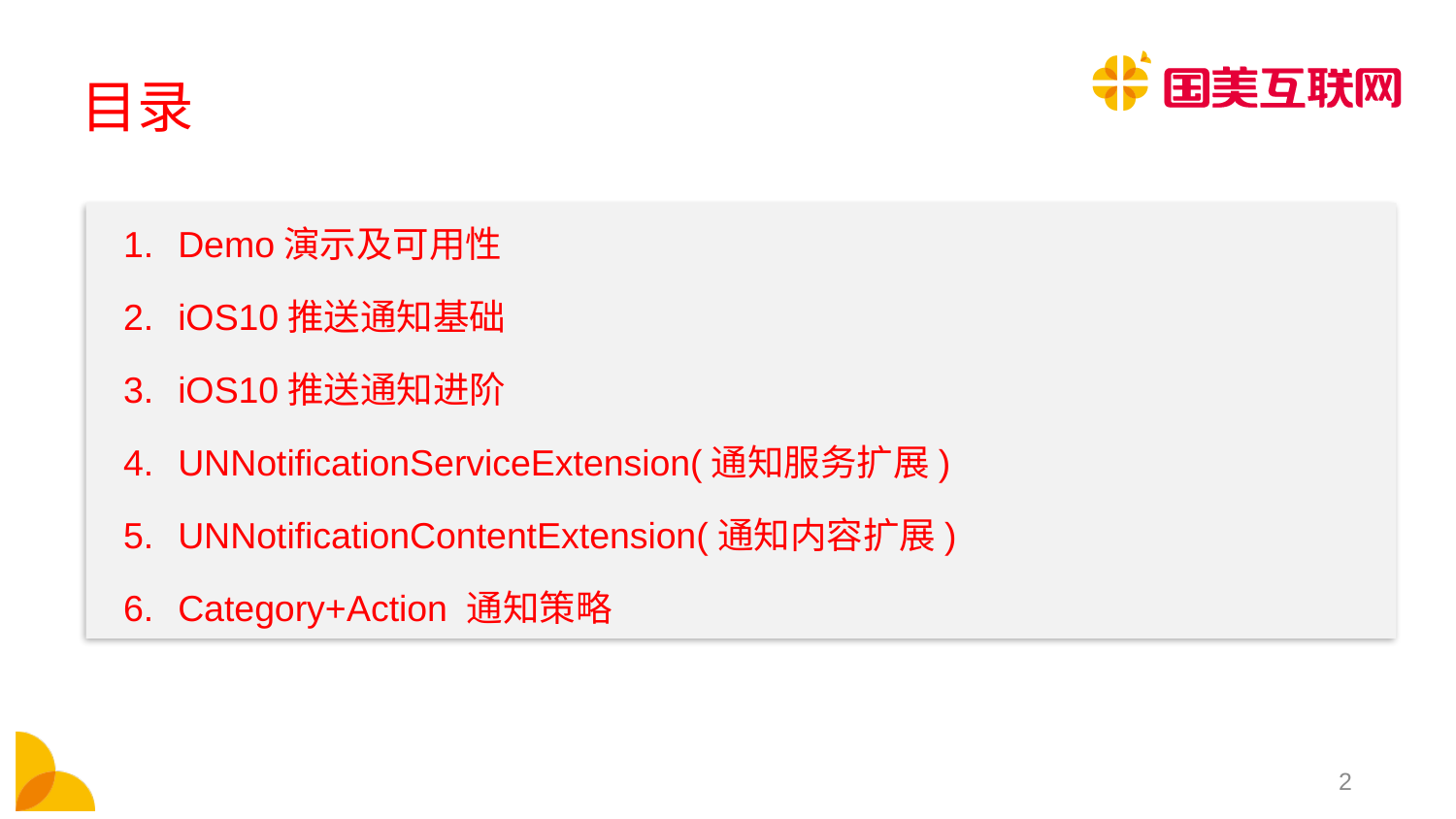

# 目录
Demo演示及可用性
iOS10推送通知基础
iOS10推送通知进阶
UNNotificationServiceExtension(通知服务扩展)
UNNotificationContentExtension(通知内容扩展)
Category+Action 通知策略
2